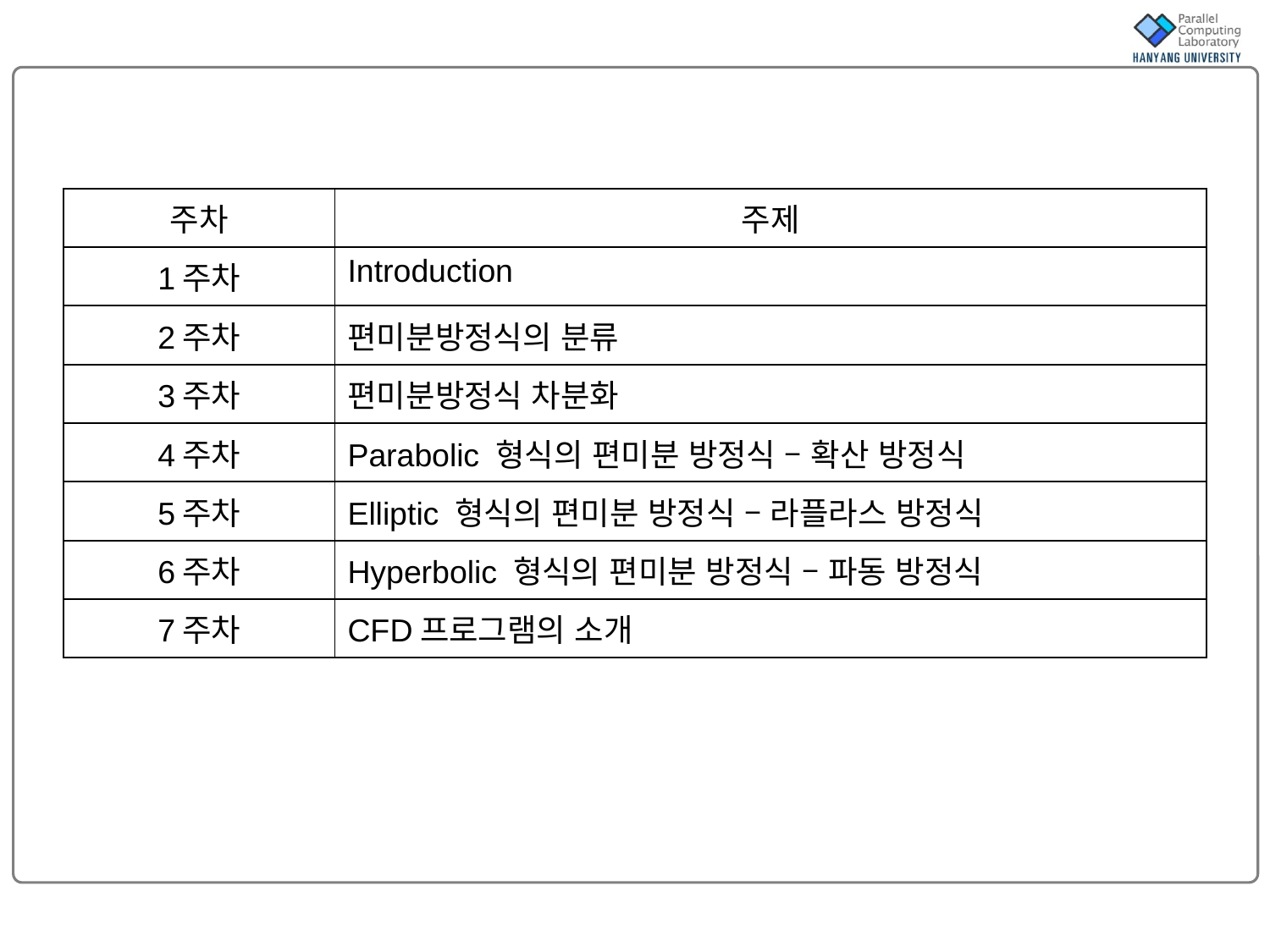

#
| 주차 | 주제 |
| --- | --- |
| 1주차 | Introduction |
| 2주차 | 편미분방정식의 분류 |
| 3주차 | 편미분방정식 차분화 |
| 4주차 | Parabolic 형식의 편미분 방정식 – 확산 방정식 |
| 5주차 | Elliptic 형식의 편미분 방정식 – 라플라스 방정식 |
| 6주차 | Hyperbolic 형식의 편미분 방정식 – 파동 방정식 |
| 7주차 | CFD프로그램의 소개 |